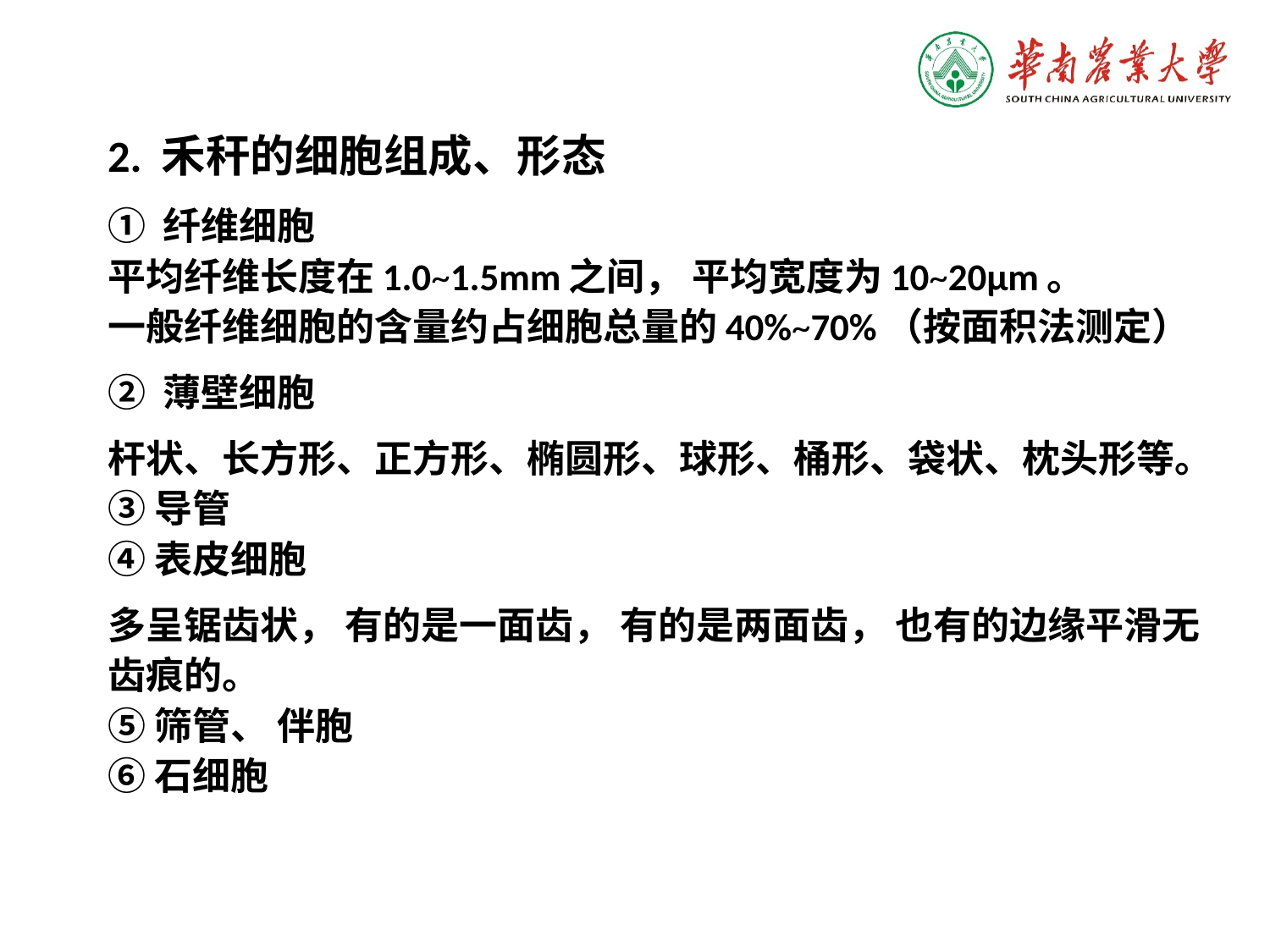

2. 禾秆的细胞组成、形态
① 纤维细胞
平均纤维长度在1.0~1.5mm之间， 平均宽度为10~20μm。
一般纤维细胞的含量约占细胞总量的40%~70%（按面积法测定）
② 薄壁细胞
杆状、长方形、正方形、椭圆形、球形、桶形、袋状、枕头形等。
③ 导管
④ 表皮细胞
多呈锯齿状， 有的是一面齿， 有的是两面齿， 也有的边缘平滑无齿痕的。
⑤ 筛管、 伴胞
⑥ 石细胞